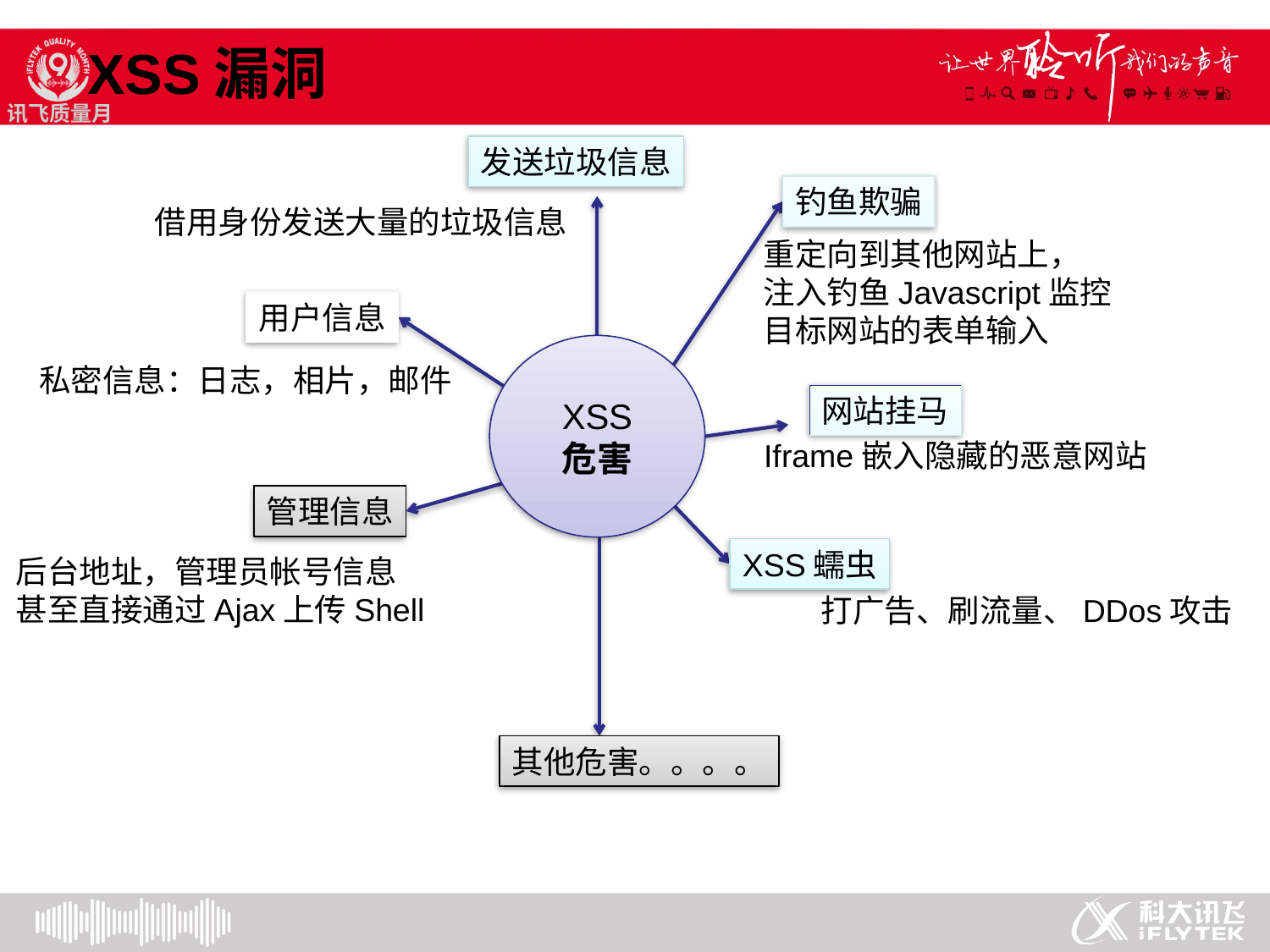

XSS漏洞
发送垃圾信息
钓鱼欺骗
借用身份发送大量的垃圾信息
重定向到其他网站上，
注入钓鱼Javascript监控
目标网站的表单输入
用户信息
XSS
危害
私密信息：日志，相片，邮件
网站挂马
Iframe嵌入隐藏的恶意网站
管理信息
XSS蠕虫
后台地址，管理员帐号信息
甚至直接通过Ajax上传Shell
打广告、刷流量、DDos攻击
其他危害。。。。